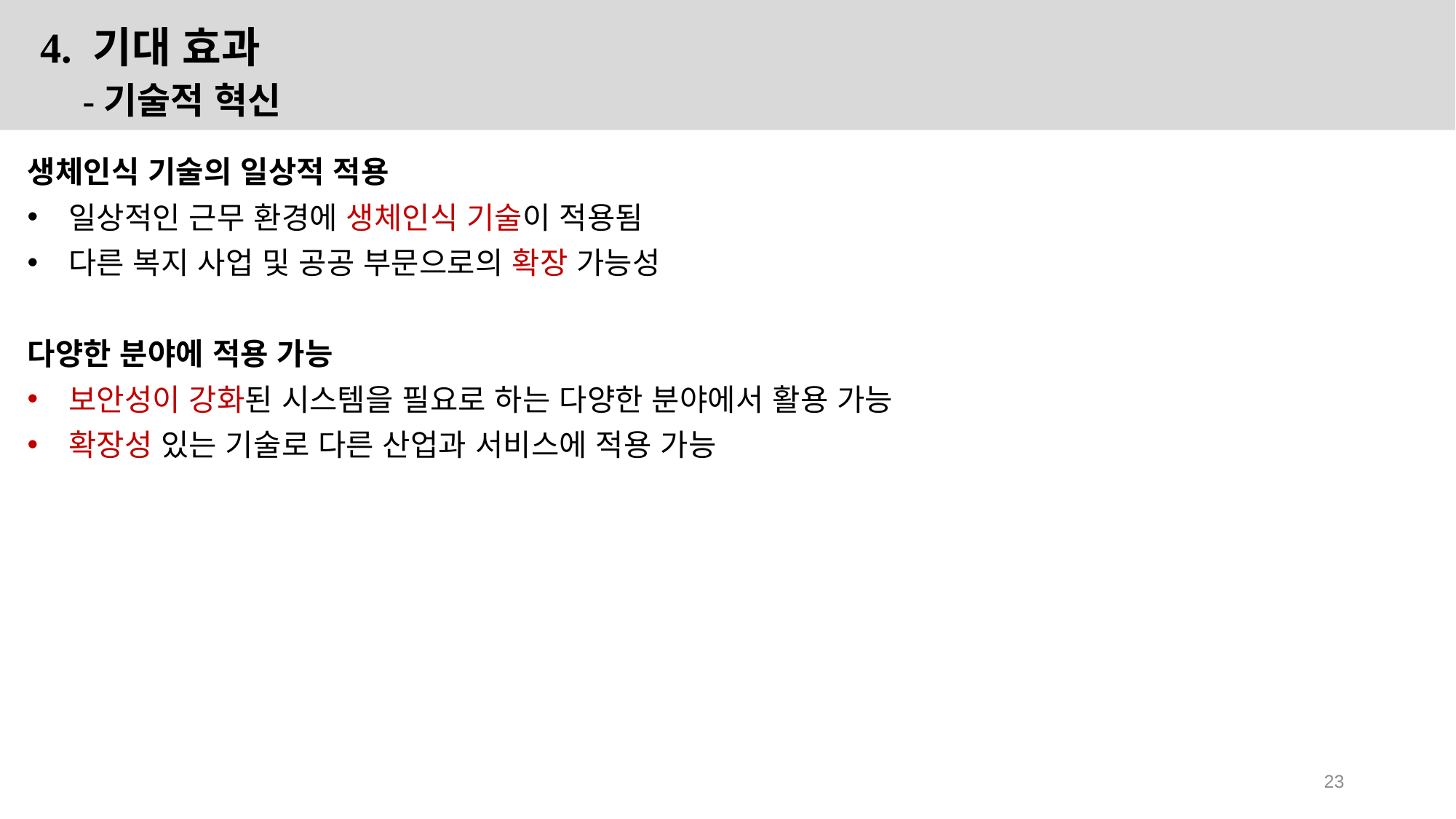

4. 기대 효과
    -기술적 혁신

생체인식 기술의 일상적 적용
일상적인 근무 환경에 생체인식 기술이 적용됨
다른 복지 사업 및 공공 부문으로의 확장 가능성

다양한 분야에 적용 가능
보안성이 강화된 시스템을 필요로 하는 다양한 분야에서 활용 가능
확장성 있는 기술로 다른 산업과 서비스에 적용 가능

23